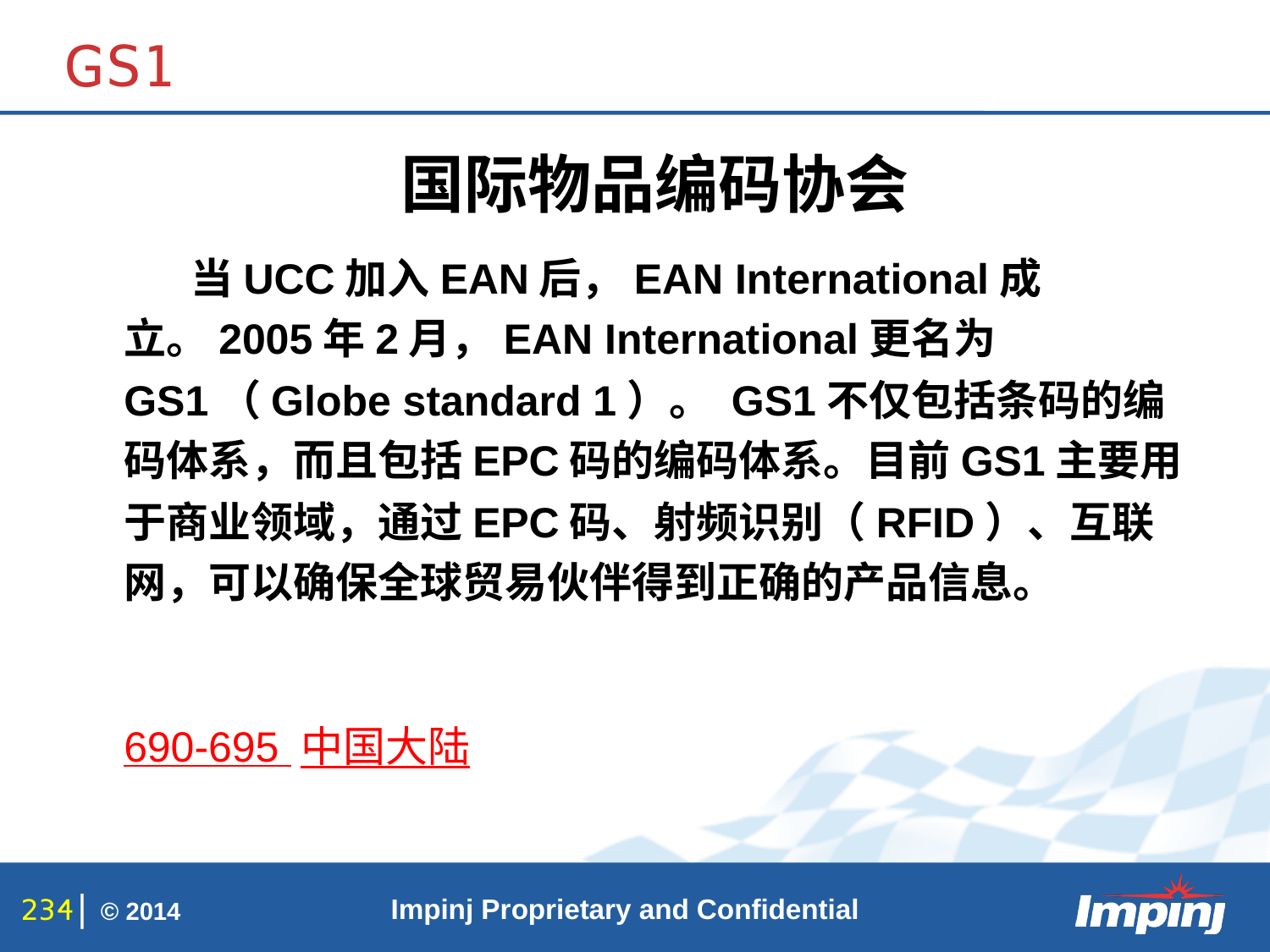

# GS1
国际物品编码协会
      当UCC加入EAN后，EAN International成立。2005年2月，EAN International更名为GS1（Globe standard 1）。 GS1不仅包括条码的编码体系，而且包括EPC码的编码体系。目前GS1主要用于商业领域，通过EPC码、射频识别（RFID）、互联网，可以确保全球贸易伙伴得到正确的产品信息。

690-695 中国大陆